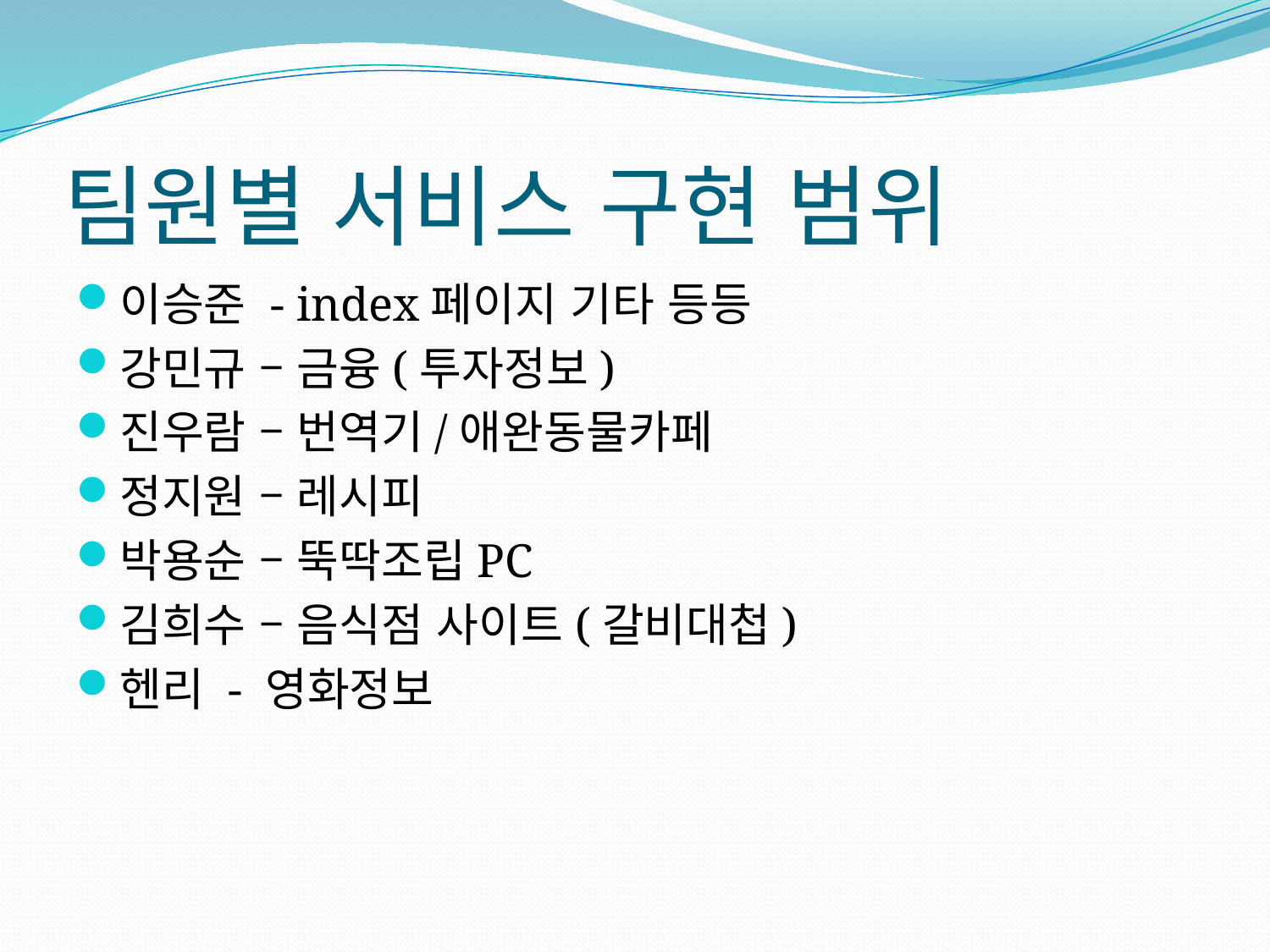

# 팀원별 서비스 구현 범위
이승준 - index페이지 기타 등등
강민규 – 금융(투자정보)
진우람 – 번역기/애완동물카페
정지원 – 레시피
박용순 – 뚝딱조립PC
김희수 – 음식점 사이트(갈비대첩)
헨리 - 영화정보